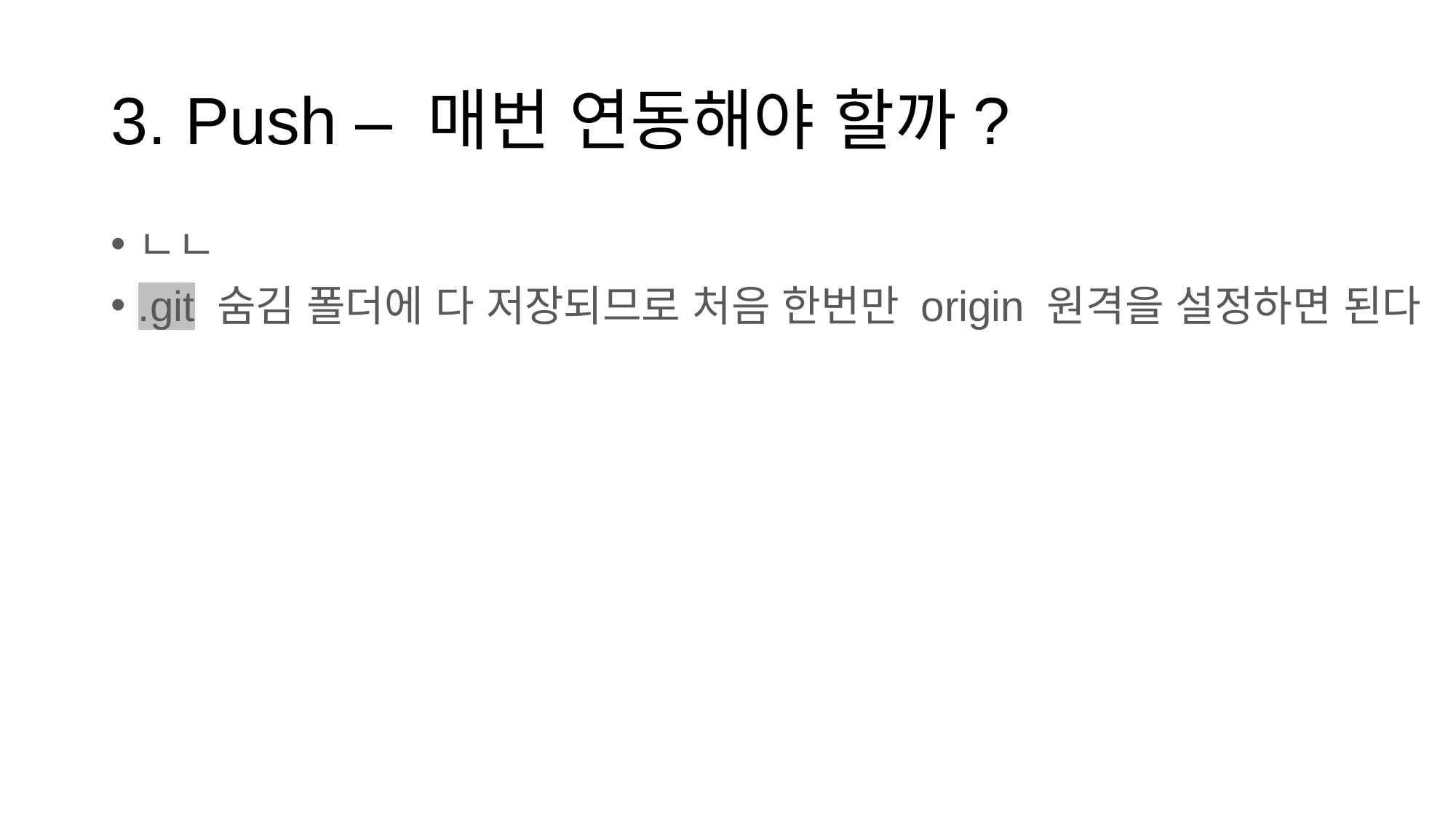

# 3. Push – 매번 연동해야 할까?
ㄴㄴ
.git 숨김 폴더에 다 저장되므로 처음 한번만 origin 원격을 설정하면 된다